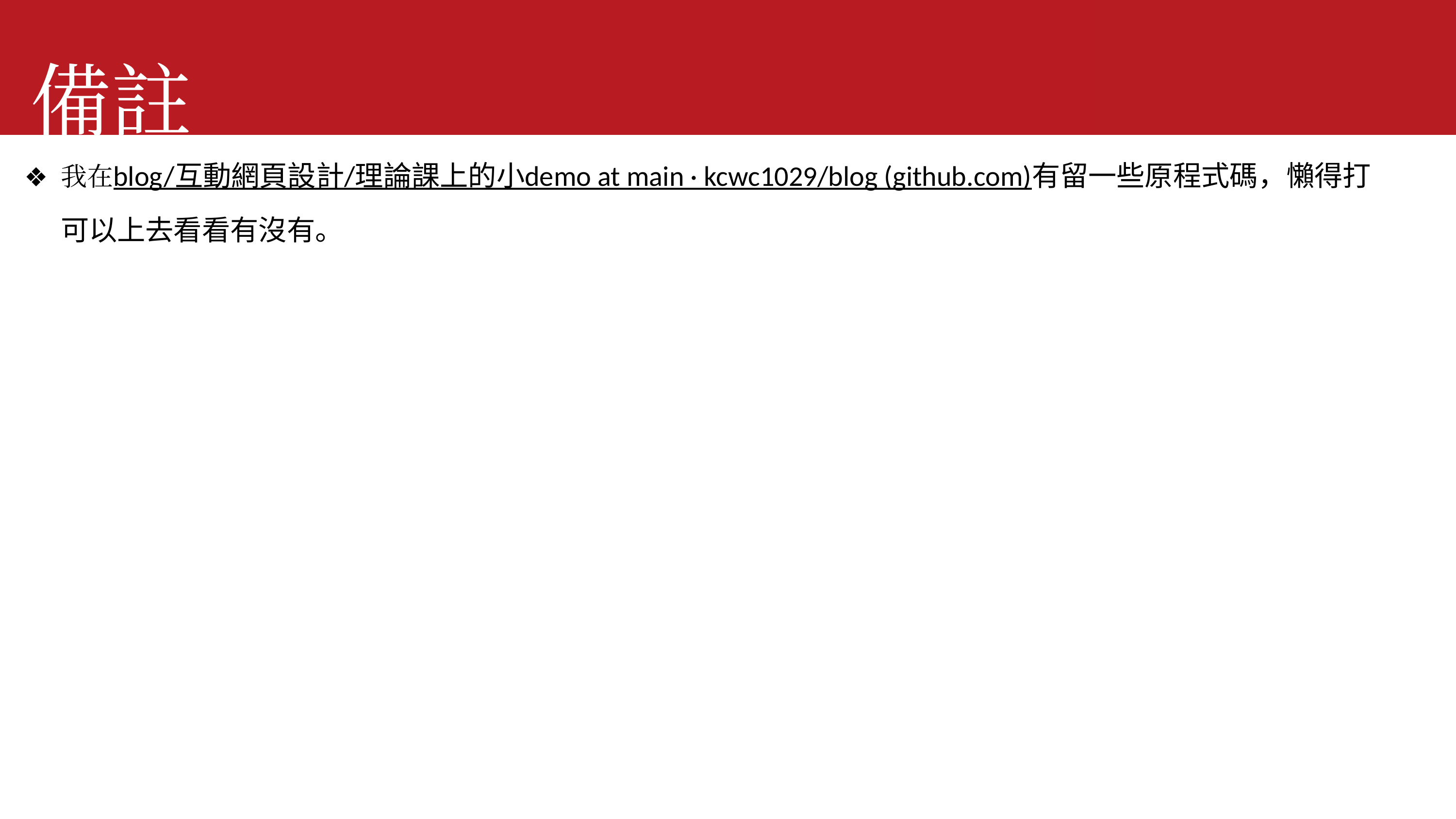

備註
我在blog/互動網頁設計/理論課上的小demo at main · kcwc1029/blog (github.com)有留一些原程式碼，懶得打可以上去看看有沒有。